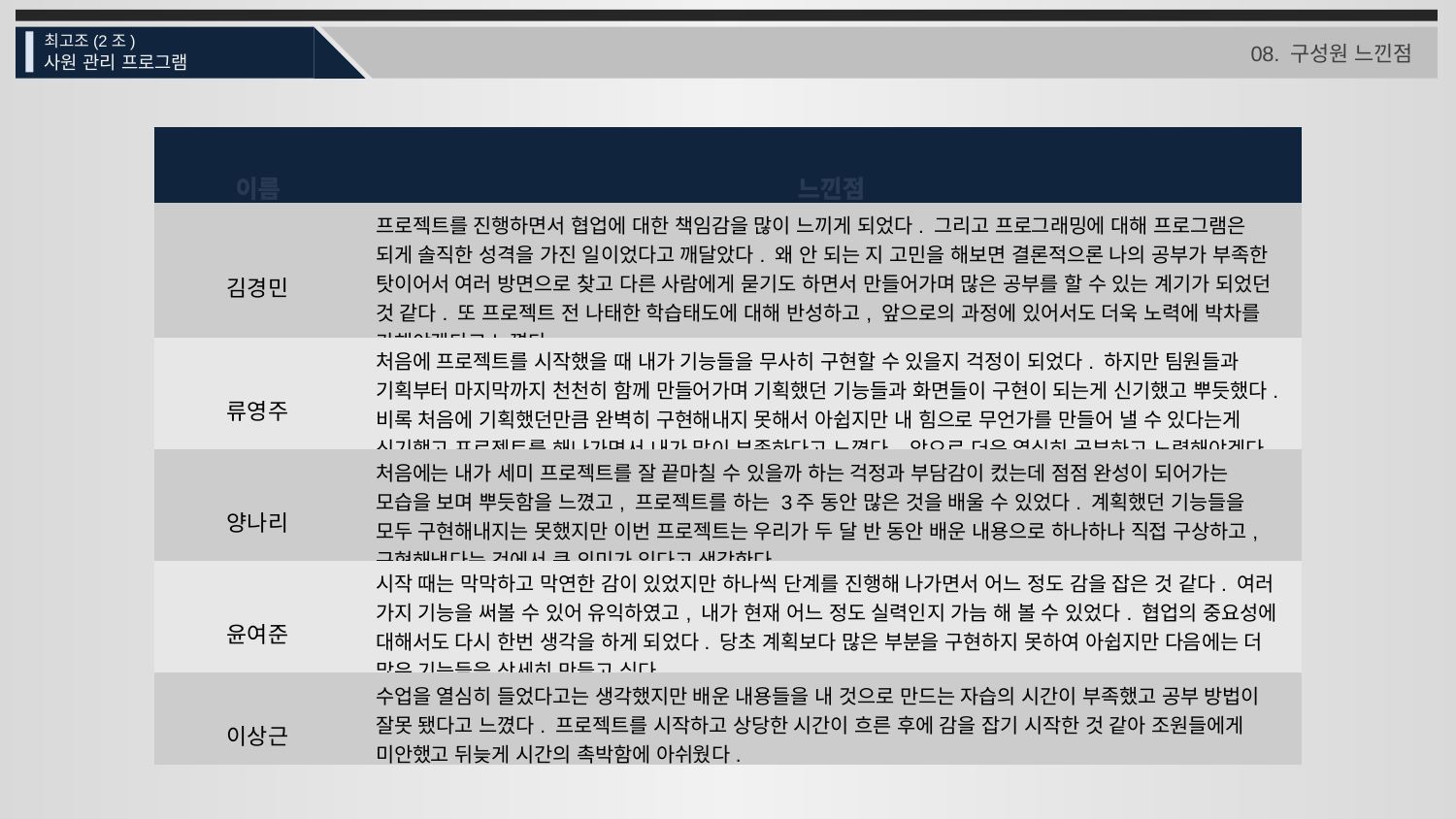

최고조(2조)

사원 관리 프로그램

08. 구성원 느낀점
| 이름 | 느낀점 |
| --- | --- |
| 김경민 | 프로젝트를 진행하면서 협업에 대한 책임감을 많이 느끼게 되었다. 그리고 프로그래밍에 대해 프로그램은 되게 솔직한 성격을 가진 일이었다고 깨달았다. 왜 안 되는 지 고민을 해보면 결론적으론 나의 공부가 부족한 탓이어서 여러 방면으로 찾고 다른 사람에게 묻기도 하면서 만들어가며 많은 공부를 할 수 있는 계기가 되었던 것 같다. 또 프로젝트 전 나태한 학습태도에 대해 반성하고, 앞으로의 과정에 있어서도 더욱 노력에 박차를 가해야겠다고 느꼈다. |
| 류영주 | 처음에 프로젝트를 시작했을 때 내가 기능들을 무사히 구현할 수 있을지 걱정이 되었다. 하지만 팀원들과 기획부터 마지막까지 천천히 함께 만들어가며 기획했던 기능들과 화면들이 구현이 되는게 신기했고 뿌듯했다. 비록 처음에 기획했던만큼 완벽히 구현해내지 못해서 아쉽지만 내 힘으로 무언가를 만들어 낼 수 있다는게 신기했고 프로젝트를 해나가면서 내가 많이 부족하다고 느꼈다. 앞으로 더욱 열심히 공부하고 노력해야겠다. |
| 양나리 | 처음에는 내가 세미 프로젝트를 잘 끝마칠 수 있을까 하는 걱정과 부담감이 컸는데 점점 완성이 되어가는 모습을 보며 뿌듯함을 느꼈고, 프로젝트를 하는 3주 동안 많은 것을 배울 수 있었다. 계획했던 기능들을 모두 구현해내지는 못했지만 이번 프로젝트는 우리가 두 달 반 동안 배운 내용으로 하나하나 직접 구상하고, 구현해냈다는 것에서 큰 의미가 있다고 생각한다 |
| 윤여준 | 시작 때는 막막하고 막연한 감이 있었지만 하나씩 단계를 진행해 나가면서 어느 정도 감을 잡은 것 같다. 여러 가지 기능을 써볼 수 있어 유익하였고, 내가 현재 어느 정도 실력인지 가늠 해 볼 수 있었다. 협업의 중요성에 대해서도 다시 한번 생각을 하게 되었다. 당초 계획보다 많은 부분을 구현하지 못하여 아쉽지만 다음에는 더 많은 기능들을 상세히 만들고 싶다. |
| 이상근 | 수업을 열심히 들었다고는 생각했지만 배운 내용들을 내 것으로 만드는 자습의 시간이 부족했고 공부 방법이 잘못 됐다고 느꼈다. 프로젝트를 시작하고 상당한 시간이 흐른 후에 감을 잡기 시작한 것 같아 조원들에게 미안했고 뒤늦게 시간의 촉박함에 아쉬웠다. |